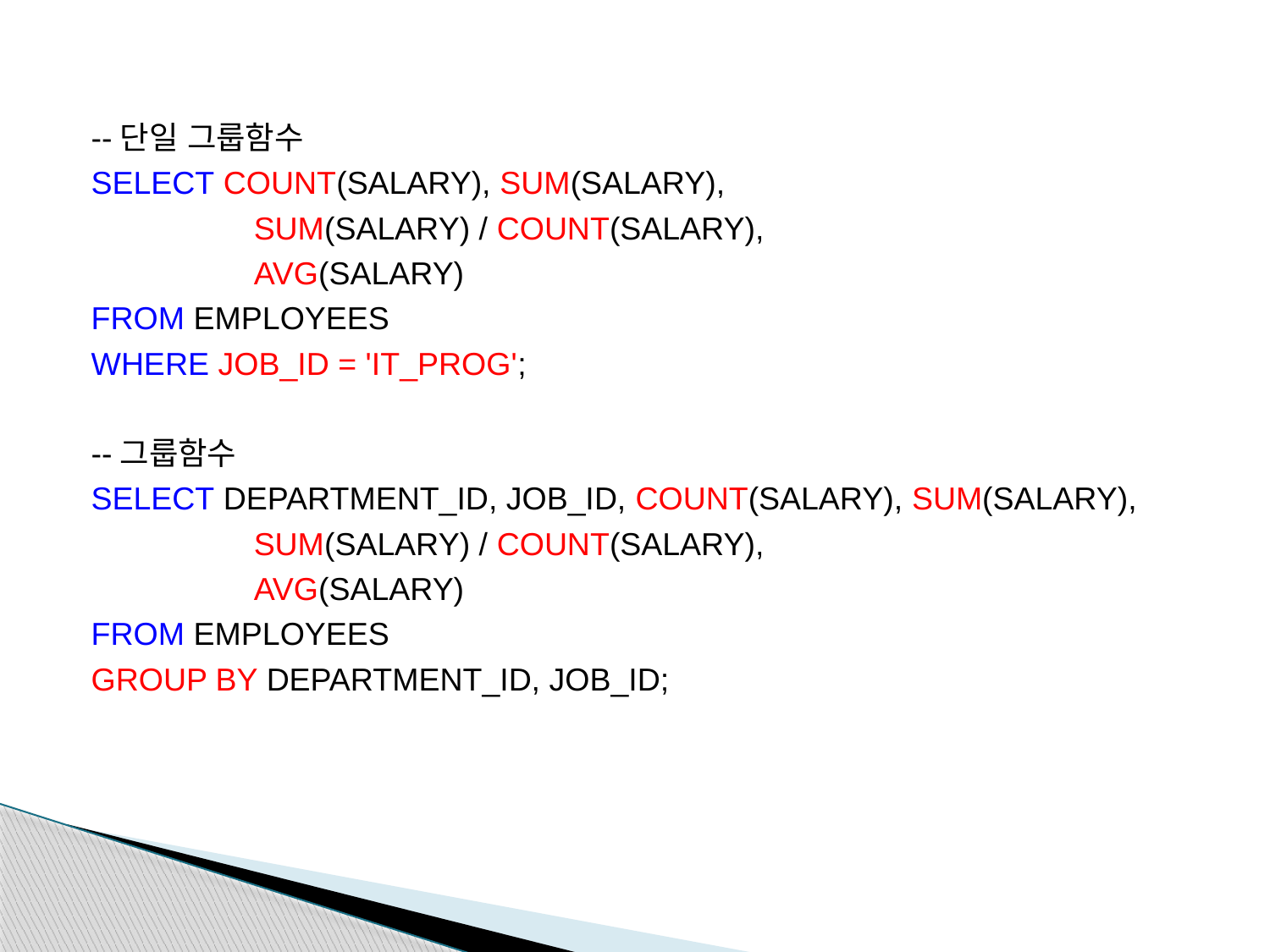

--단일 그룹함수
SELECT COUNT(SALARY), SUM(SALARY),
		SUM(SALARY) / COUNT(SALARY),
		AVG(SALARY)
FROM EMPLOYEES
WHERE JOB_ID = 'IT_PROG';

--그룹함수
SELECT DEPARTMENT_ID, JOB_ID, COUNT(SALARY), SUM(SALARY),
		SUM(SALARY) / COUNT(SALARY),
		AVG(SALARY)
FROM EMPLOYEES
GROUP BY DEPARTMENT_ID, JOB_ID;